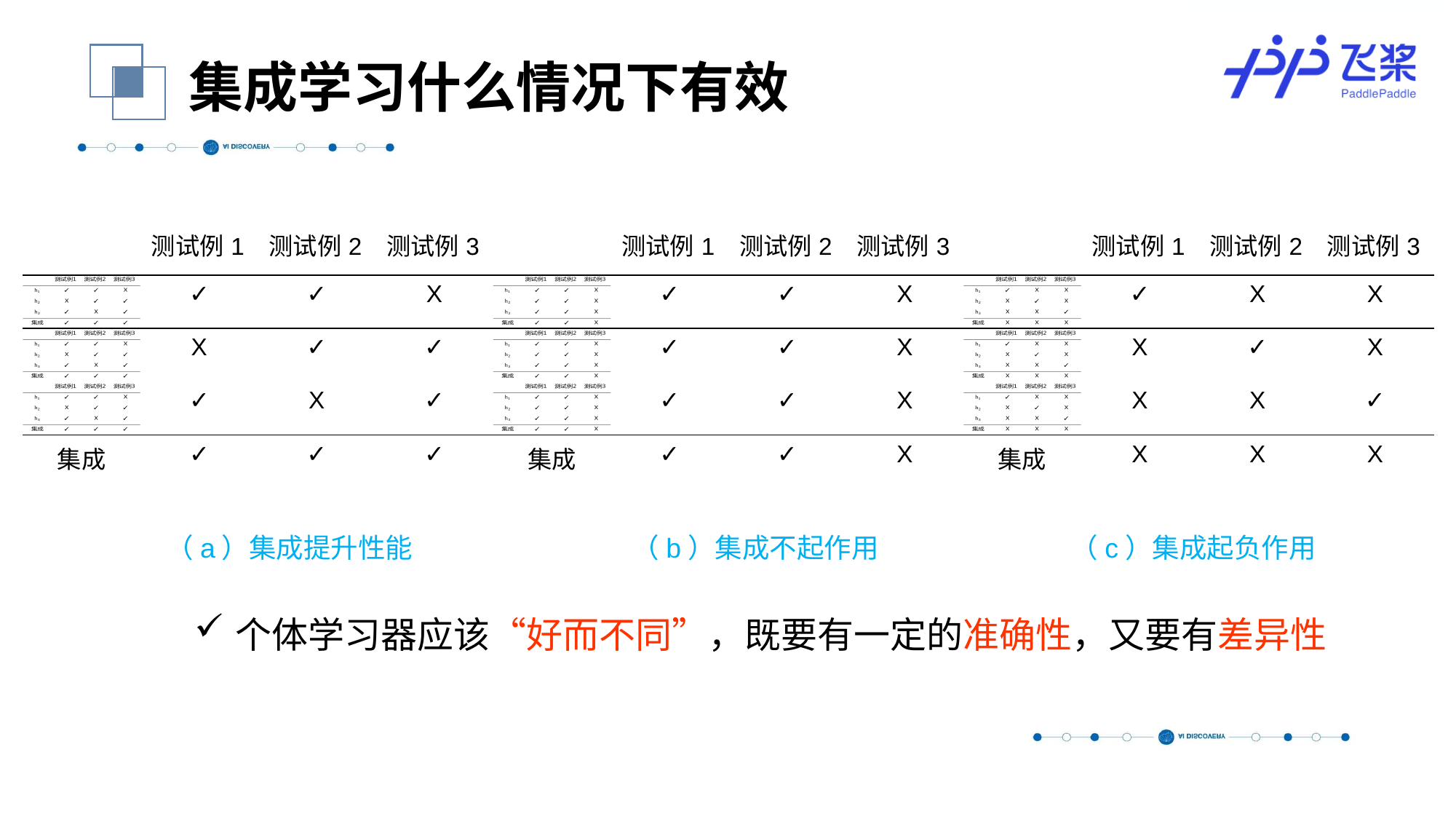

集成学习什么情况下有效
|  | 测试例1 | 测试例2 | 测试例3 |
| --- | --- | --- | --- |
|  | ✓ | ✓ | X |
|  | X | ✓ | ✓ |
|  | ✓ | X | ✓ |
| 集成 | ✓ | ✓ | ✓ |
|  | 测试例1 | 测试例2 | 测试例3 |
| --- | --- | --- | --- |
|  | ✓ | ✓ | X |
|  | ✓ | ✓ | X |
|  | ✓ | ✓ | X |
| 集成 | ✓ | ✓ | X |
|  | 测试例1 | 测试例2 | 测试例3 |
| --- | --- | --- | --- |
|  | ✓ | X | X |
|  | X | ✓ | X |
|  | X | X | ✓ |
| 集成 | X | X | X |
（a）集成提升性能
（b）集成不起作用
（c）集成起负作用
个体学习器应该“好而不同”，既要有一定的准确性，又要有差异性